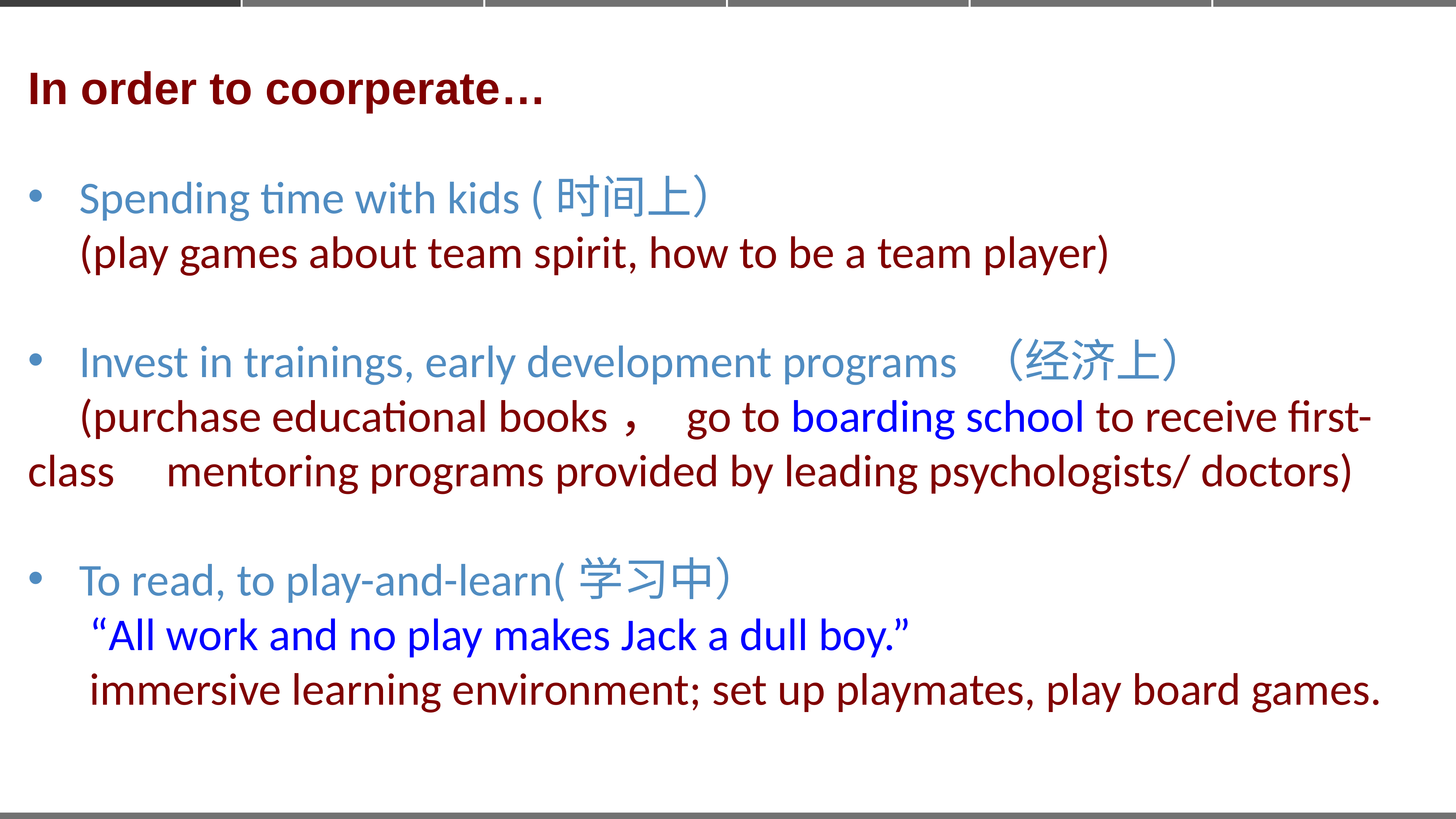

In order to coorperate…

Spending time with kids (时间上）
     (play games about team spirit, how to be a team player)

Invest in trainings, early development programs （经济上）
     (purchase educational books， go to boarding school to receive first-class     mentoring programs provided by leading psychologists/ doctors)

To read, to play-and-learn(学习中）
      “All work and no play makes Jack a dull boy.”
      immersive learning environment; set up playmates, play board games.